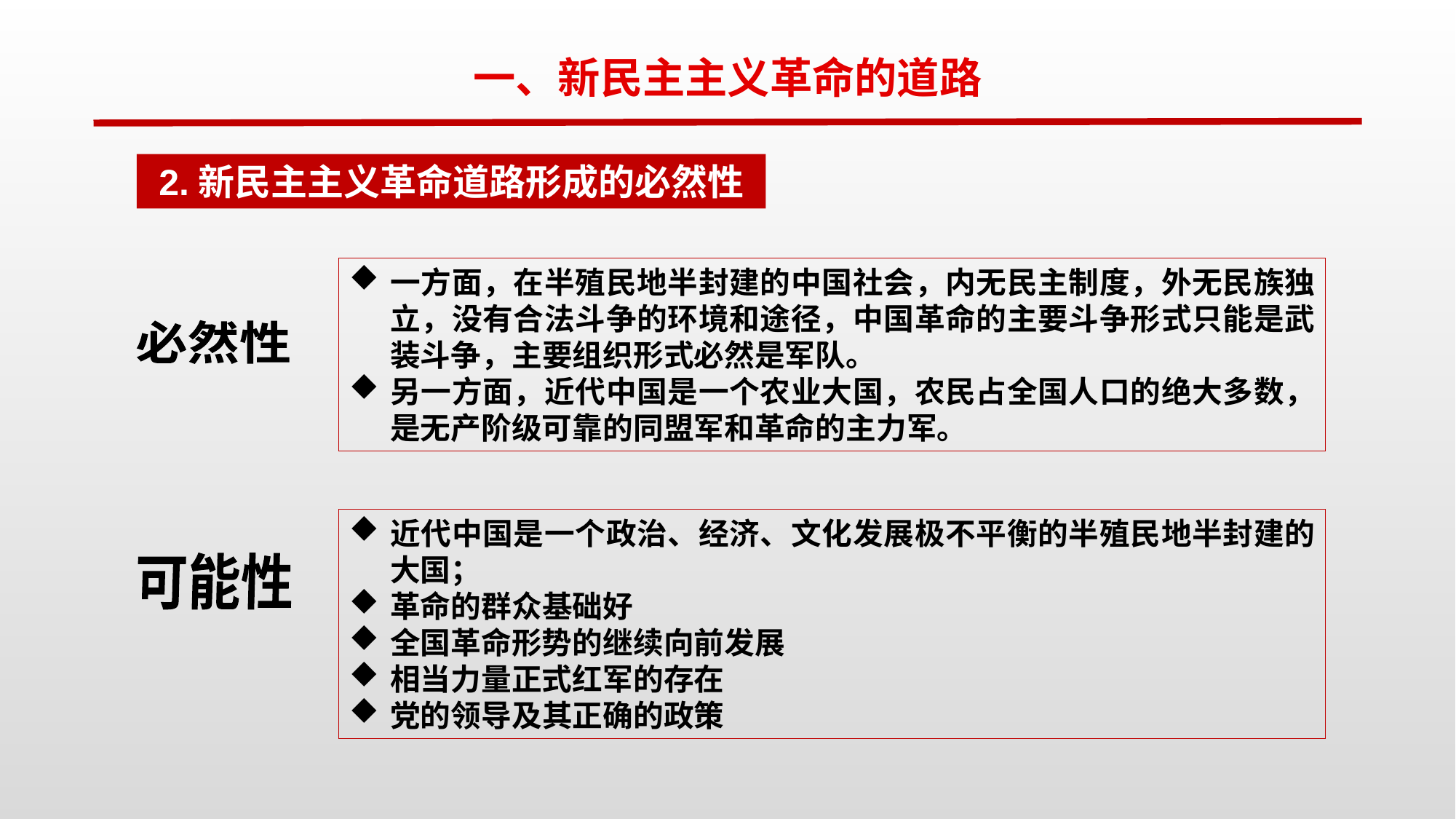

一、新民主主义革命的道路
2.新民主主义革命道路形成的必然性
一方面，在半殖民地半封建的中国社会，内无民主制度，外无民族独立，没有合法斗争的环境和途径，中国革命的主要斗争形式只能是武装斗争，主要组织形式必然是军队。
另一方面，近代中国是一个农业大国，农民占全国人口的绝大多数，是无产阶级可靠的同盟军和革命的主力军。
必然性
近代中国是一个政治、经济、文化发展极不平衡的半殖民地半封建的大国；
革命的群众基础好
全国革命形势的继续向前发展
相当力量正式红军的存在
党的领导及其正确的政策
可能性